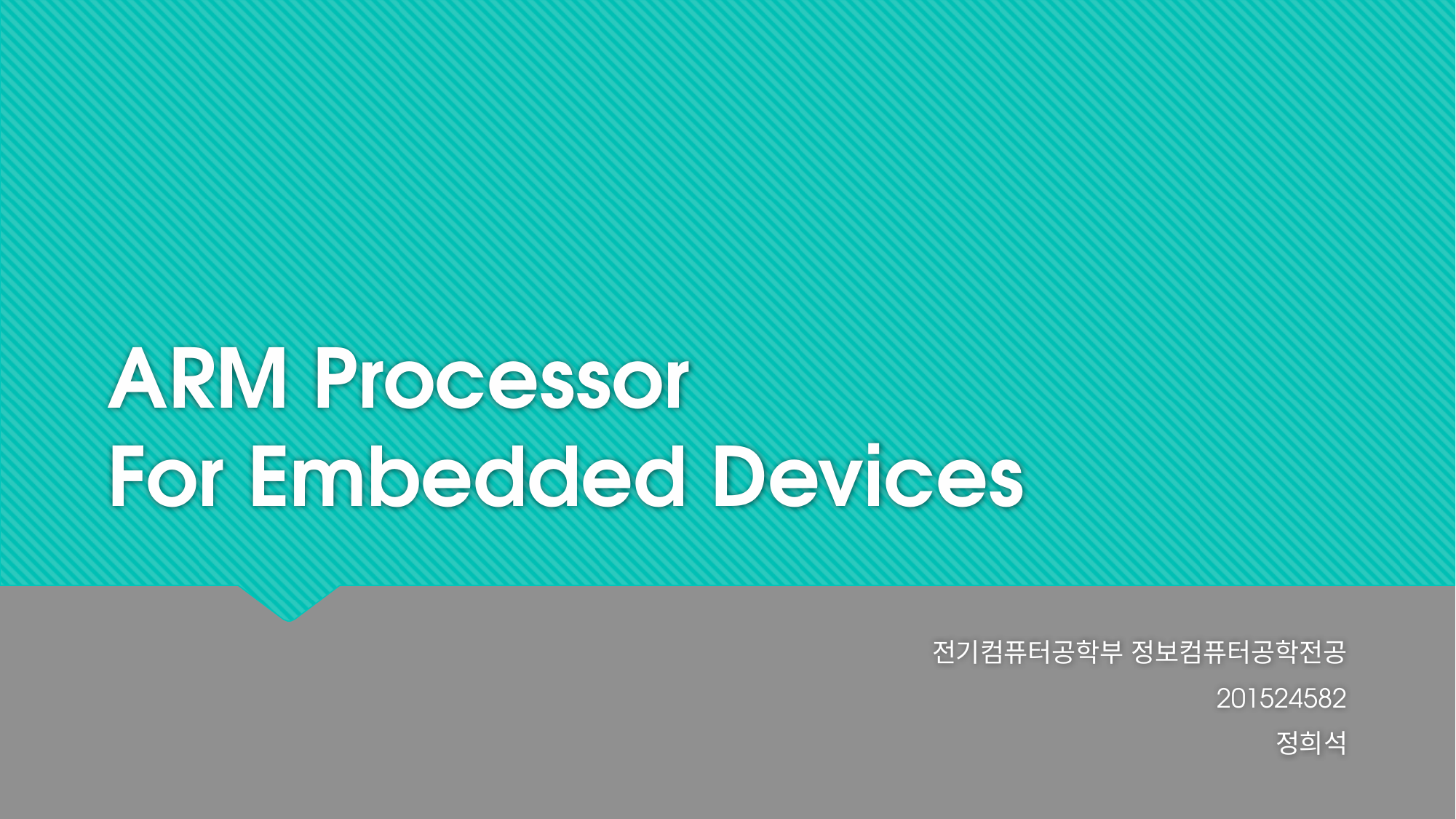

# ARM Processor For Embedded Devices
전기컴퓨터공학부 정보컴퓨터공학전공
201524582
정희석